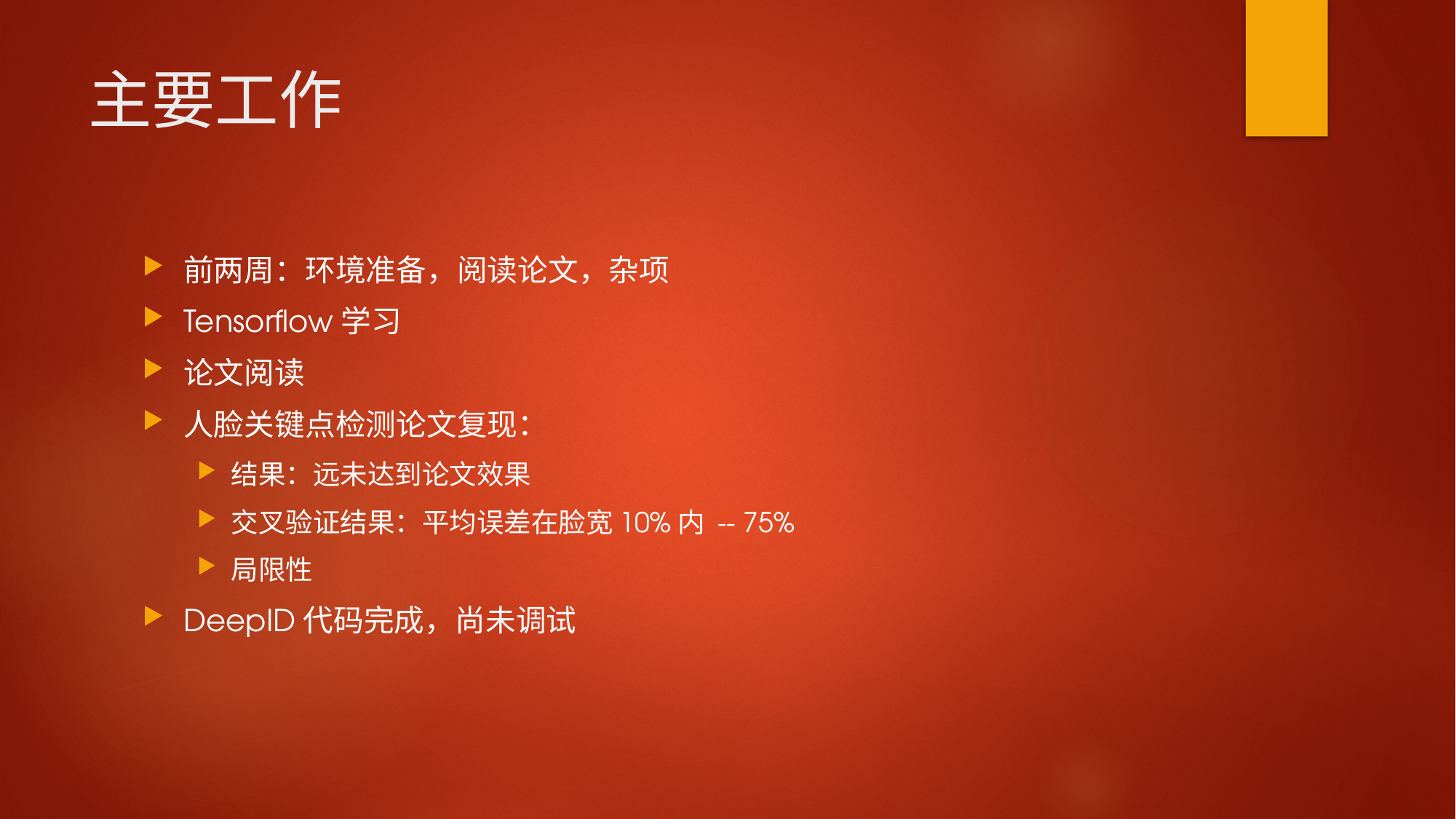

# 主要工作
前两周：环境准备，阅读论文，杂项
Tensorflow学习
论文阅读
人脸关键点检测论文复现：
结果：远未达到论文效果
交叉验证结果：平均误差在脸宽10%内 -- 75%
局限性
DeepID代码完成，尚未调试